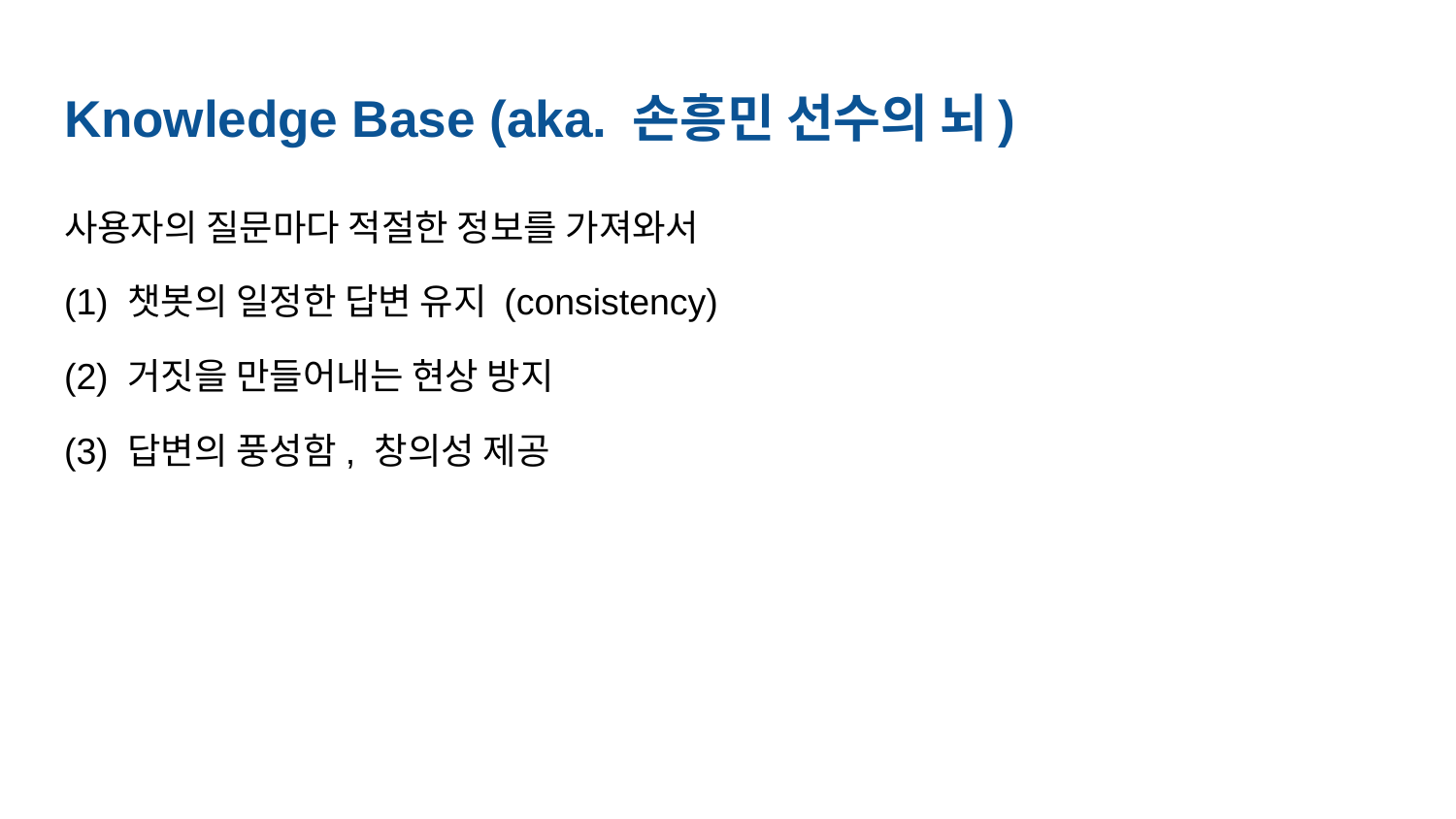

# Knowledge Base (aka. 손흥민 선수의 뇌)
사용자의 질문마다 적절한 정보를 가져와서
(1) 챗봇의 일정한 답변 유지 (consistency)
(2) 거짓을 만들어내는 현상 방지
(3) 답변의 풍성함, 창의성 제공